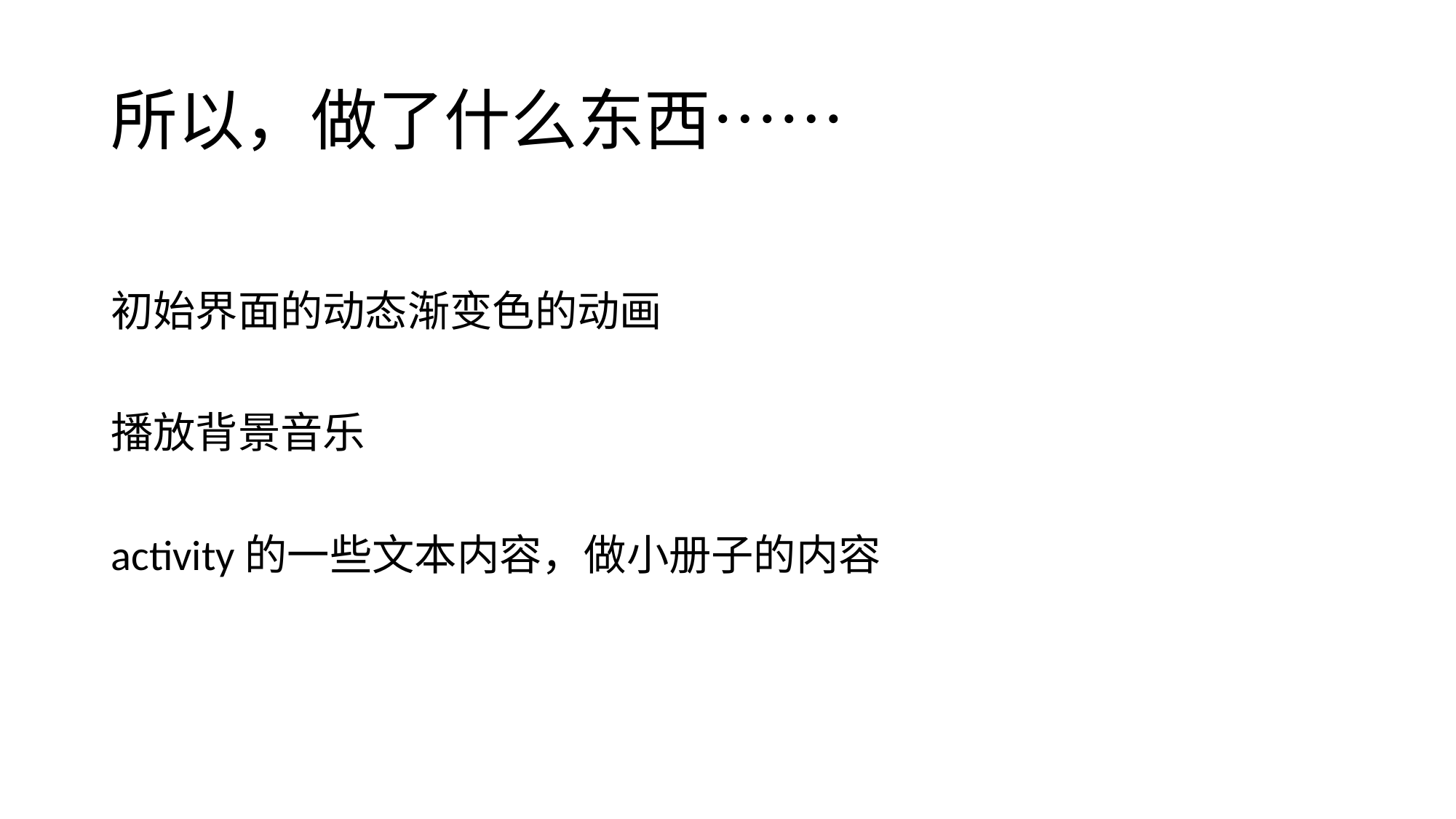

# 所以，做了什么东西……

初始界面的动态渐变色的动画

播放背景音乐

activity的一些文本内容，做小册子的内容